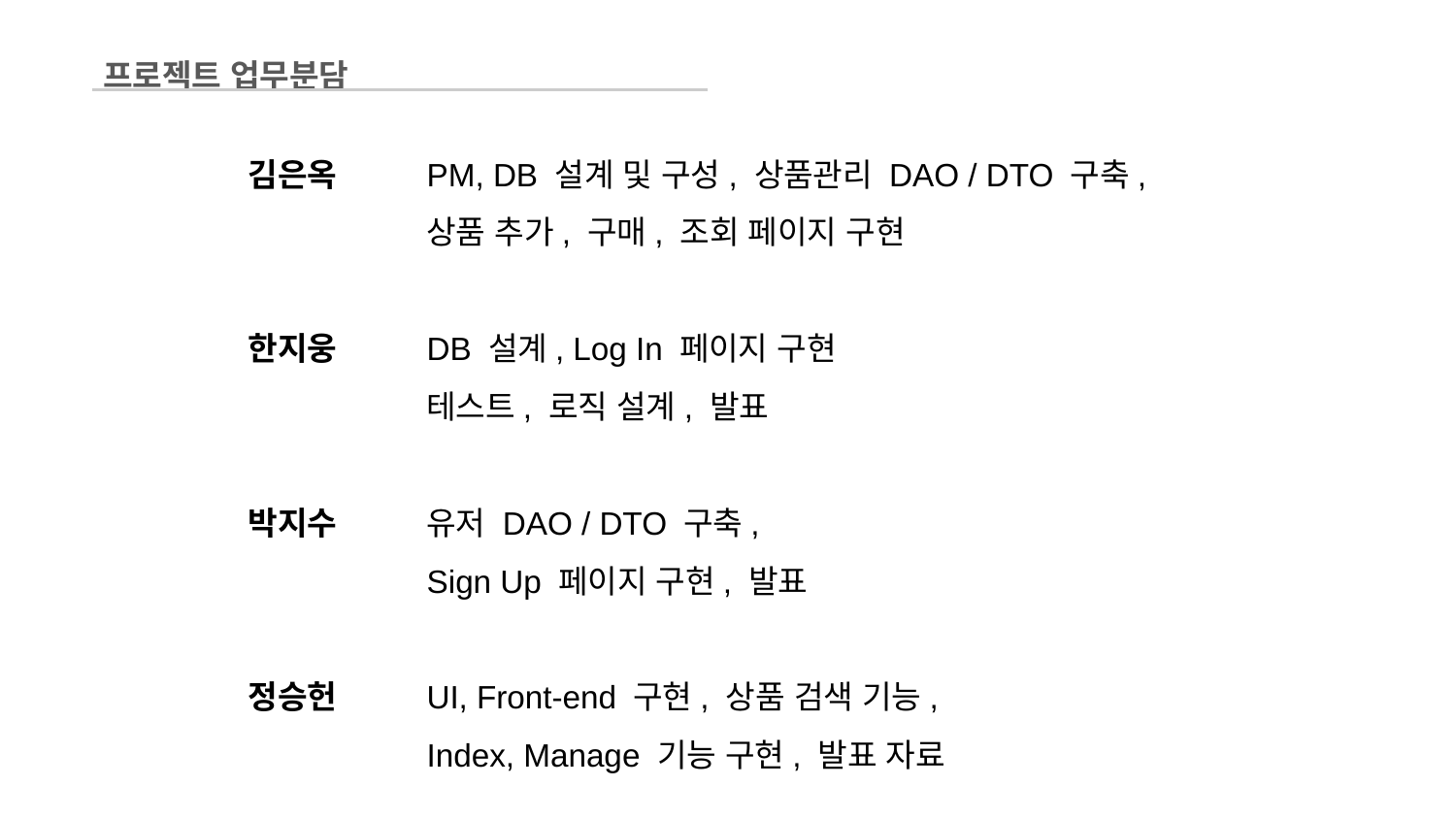

프로젝트 업무분담
김은옥

한지웅

박지수

정승헌
PM, DB 설계 및 구성, 상품관리 DAO / DTO 구축,
상품 추가, 구매, 조회 페이지 구현

DB 설계, Log In 페이지 구현
테스트, 로직 설계, 발표

유저 DAO / DTO 구축,
Sign Up 페이지 구현, 발표

UI, Front-end 구현, 상품 검색 기능,
Index, Manage 기능 구현, 발표 자료